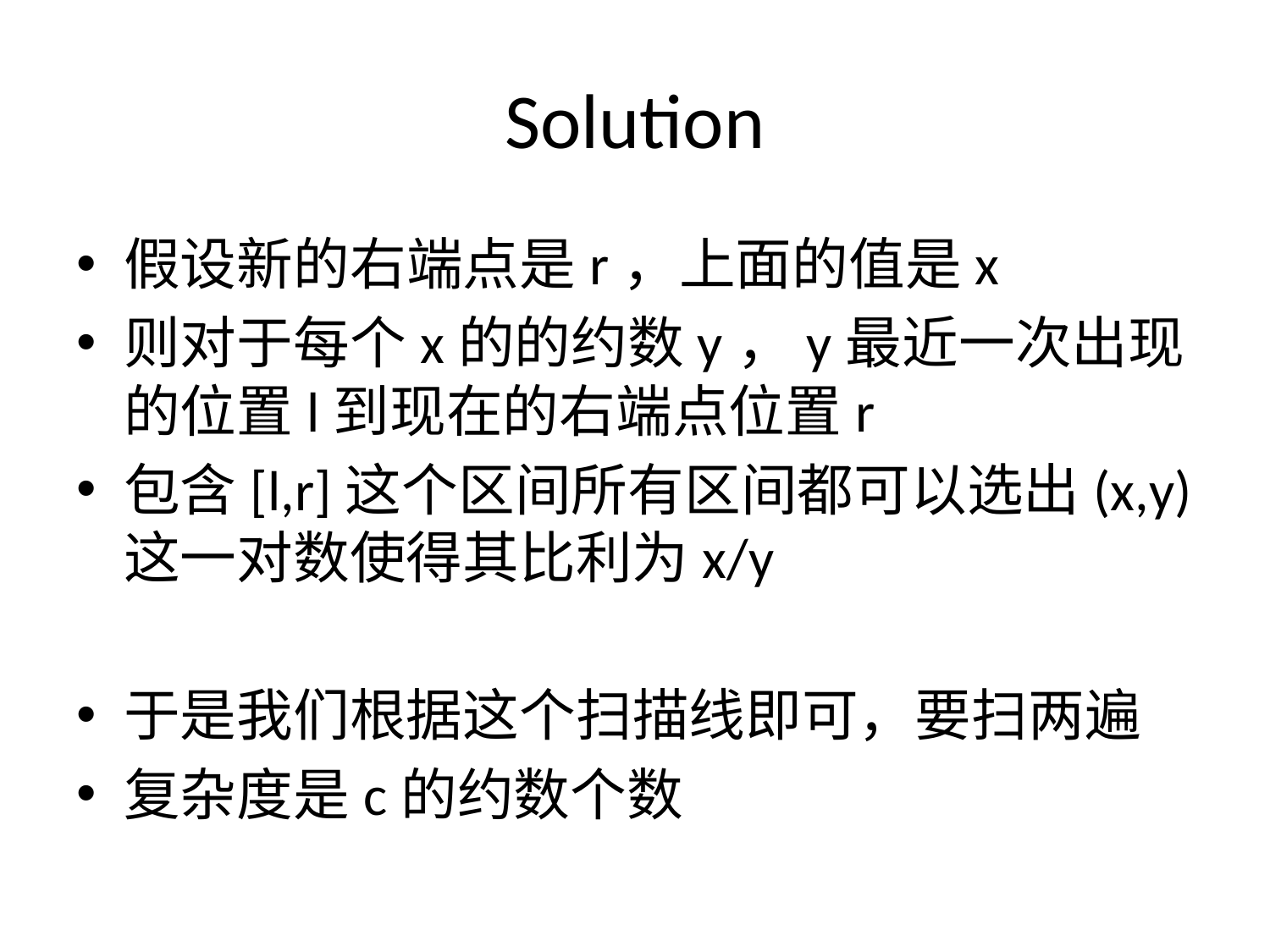

# Solution
假设新的右端点是r，上面的值是x
则对于每个x的的约数y，y最近一次出现的位置l到现在的右端点位置r
包含[l,r]这个区间所有区间都可以选出(x,y)这一对数使得其比利为x/y

于是我们根据这个扫描线即可，要扫两遍
复杂度是c的约数个数